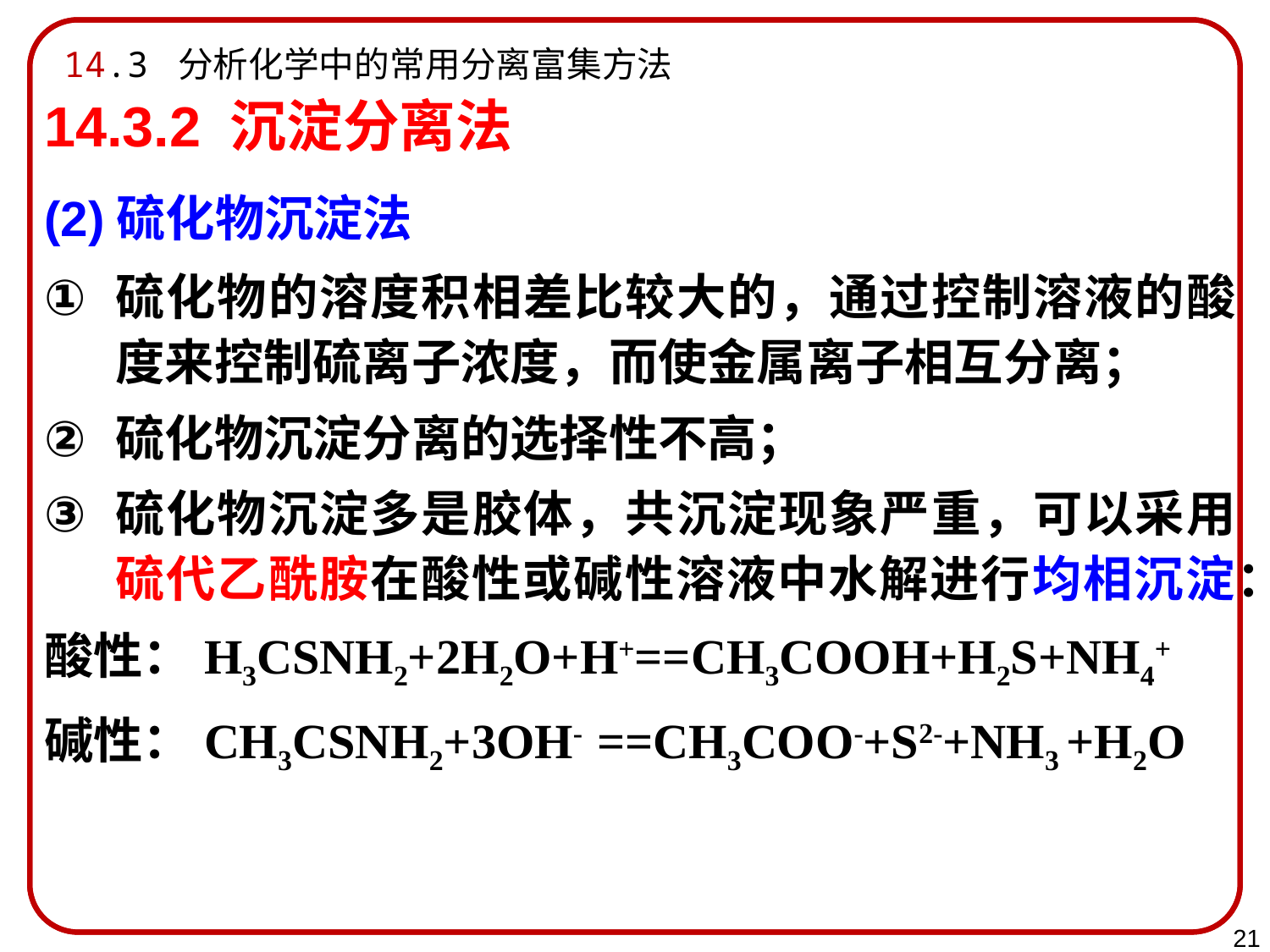

# 14.3 分析化学中的常用分离富集方法
14.3.2 沉淀分离法
(2)硫化物沉淀法
硫化物的溶度积相差比较大的，通过控制溶液的酸度来控制硫离子浓度，而使金属离子相互分离；
硫化物沉淀分离的选择性不高；
硫化物沉淀多是胶体，共沉淀现象严重，可以采用硫代乙酰胺在酸性或碱性溶液中水解进行均相沉淀：
酸性：H3CSNH2+2H2O+H+==CH3COOH+H2S+NH4+
碱性：CH3CSNH2+3OH-  ==CH3COO-+S2-+NH3 +H2O
21